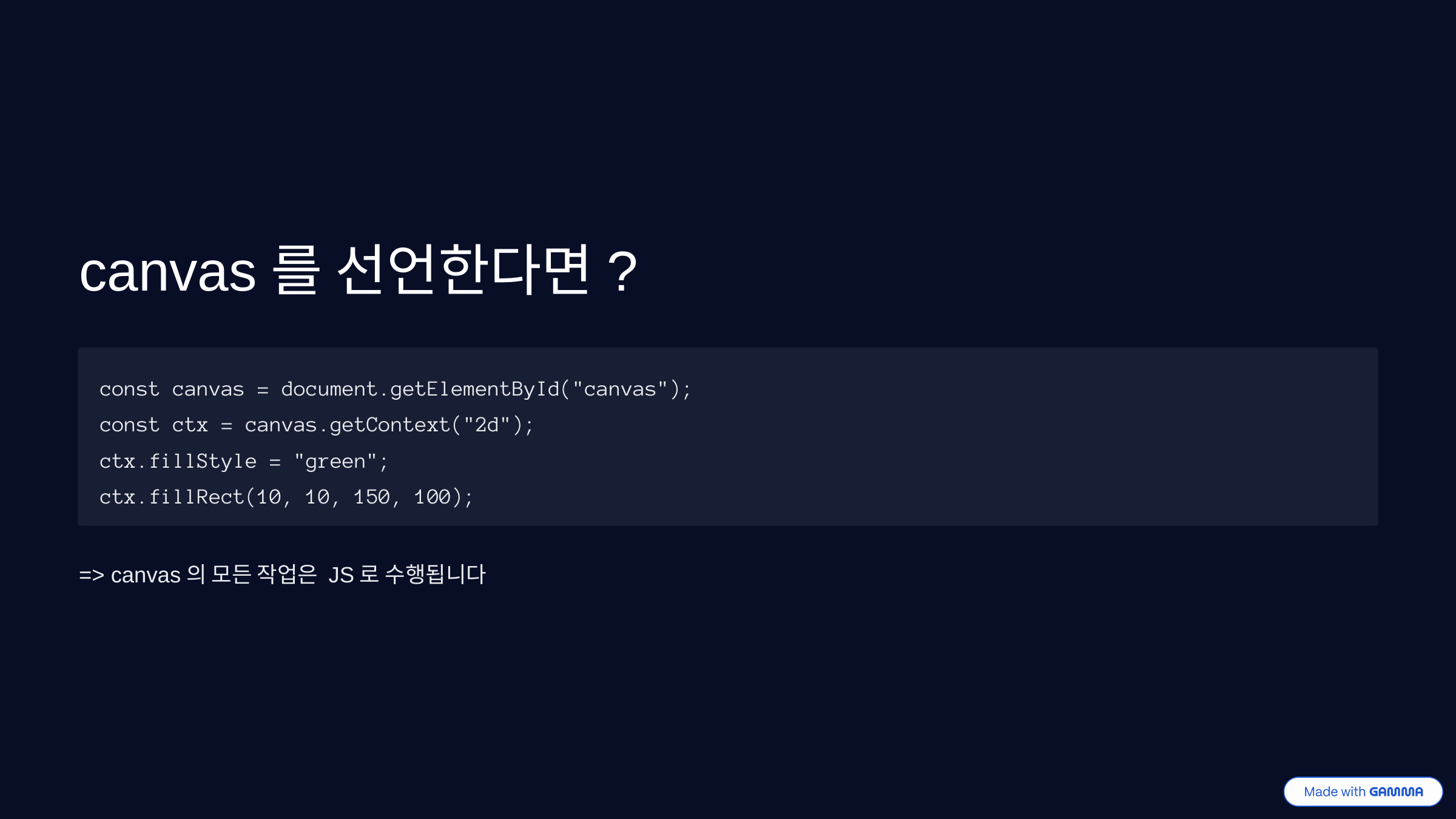

canvas를 선언한다면?

const canvas = document.getElementById("canvas");
const ctx = canvas.getContext("2d");
ctx.fillStyle = "green";
ctx.fillRect(10, 10, 150, 100);
=> canvas의 모든 작업은 JS로 수행됩니다